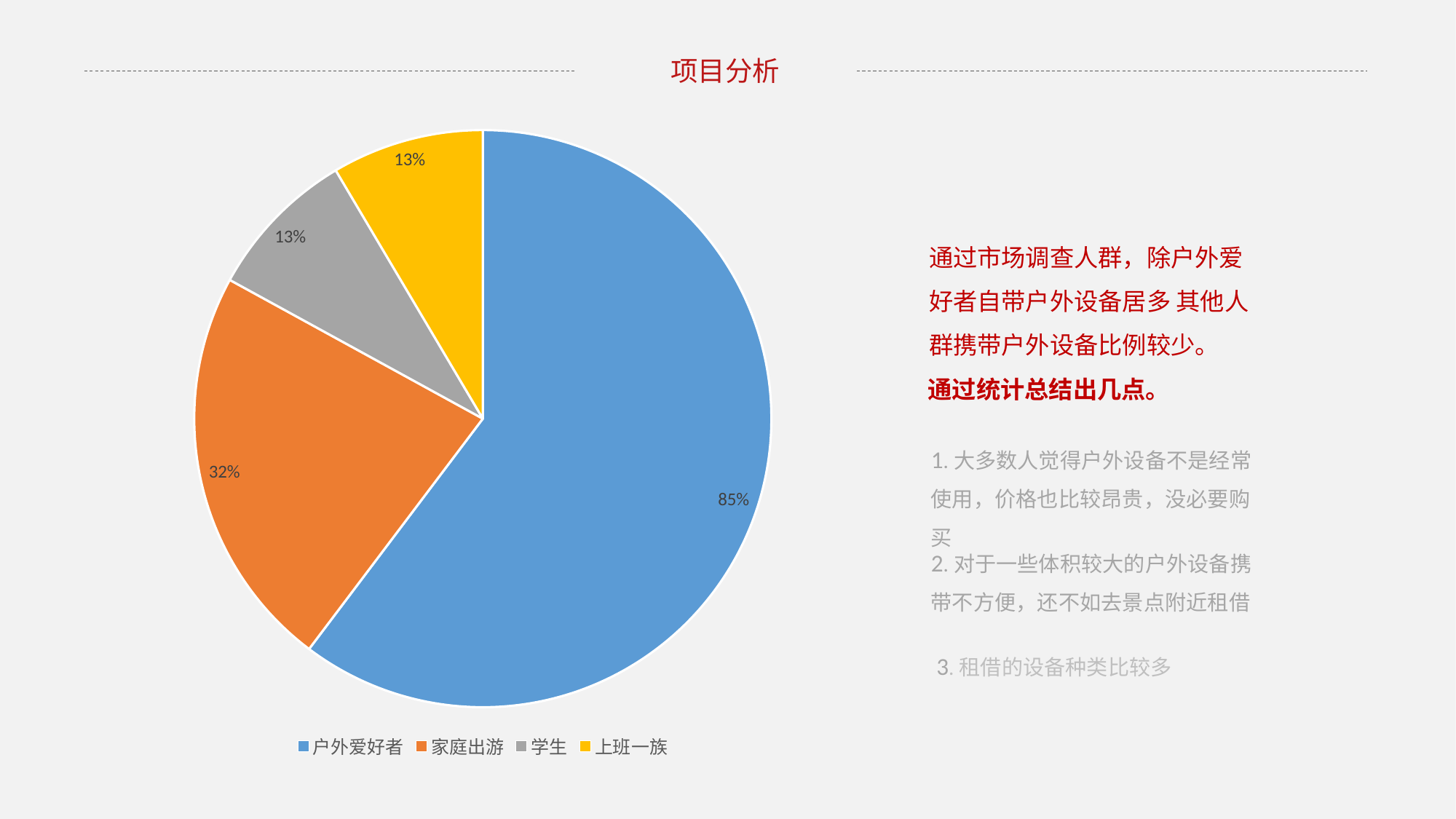

项目分析

### Chart

| Category | 自带户外设备 |
|---|---|
| 户外爱好者 | 8.5 |
| 家庭出游 | 3.2 |
| 学生 | 1.2 |
| 上班一族 | 1.2 |
通过市场调查人群，除户外爱好者自带户外设备居多 其他人群携带户外设备比例较少。
通过统计总结出几点。
1.大多数人觉得户外设备不是经常使用，价格也比较昂贵，没必要购买
2.对于一些体积较大的户外设备携带不方便，还不如去景点附近租借
3.租借的设备种类比较多